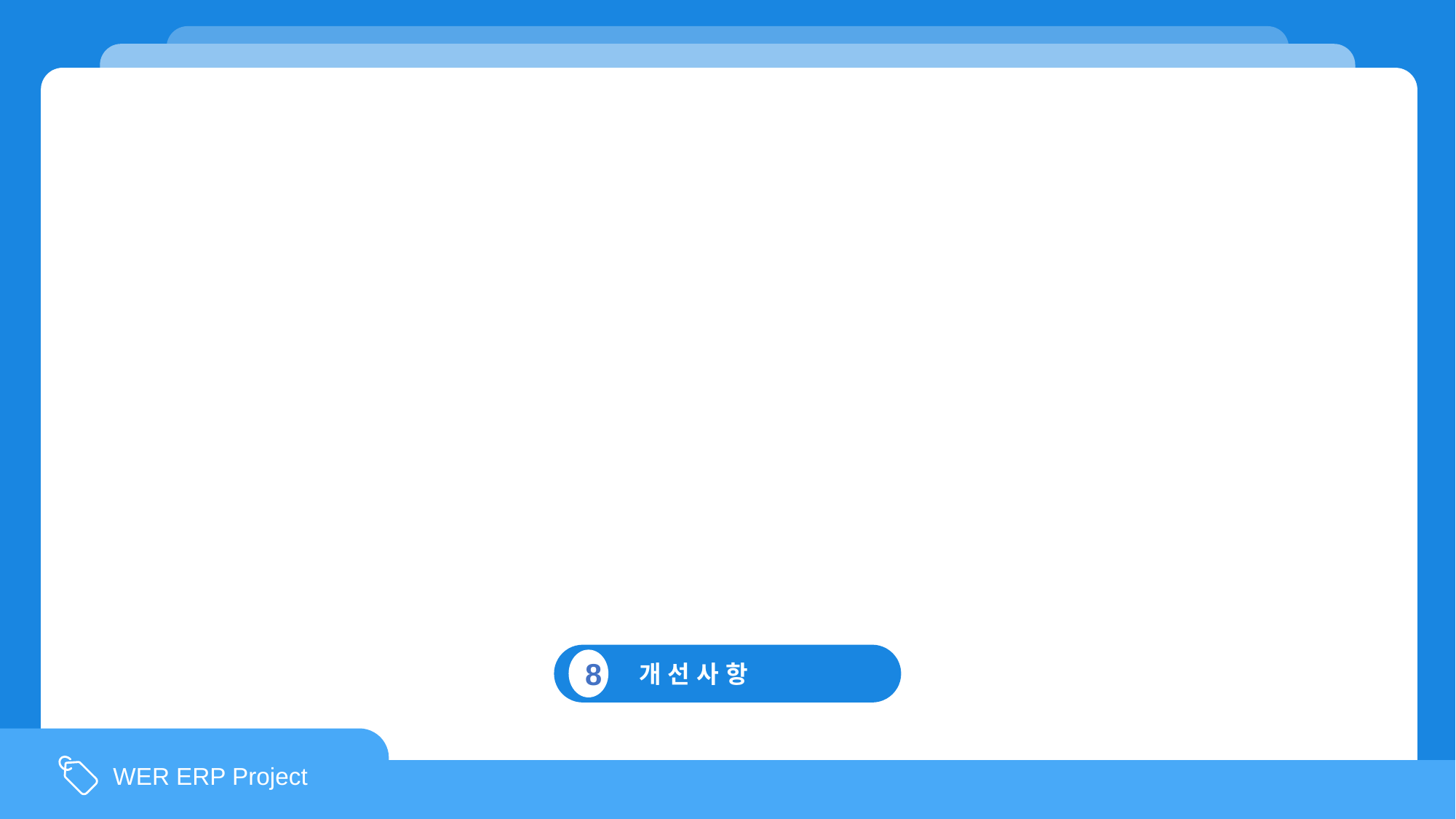

`
 개 선 사 항
8

WER ERP Project